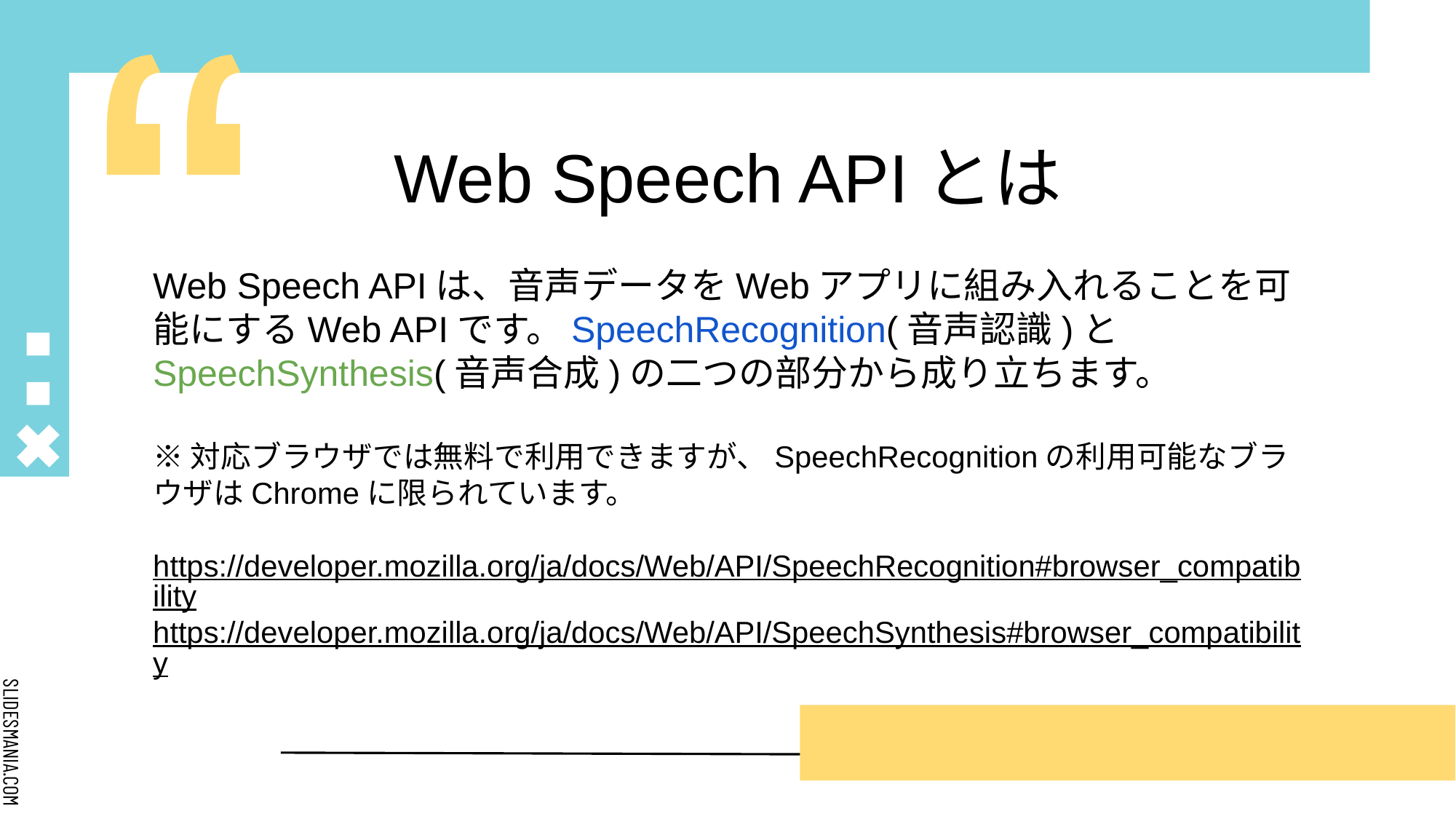

# Web Speech APIとは
Web Speech APIは、音声データをWebアプリに組み入れることを可能にするWeb APIです。SpeechRecognition(音声認識)とSpeechSynthesis(音声合成)の二つの部分から成り立ちます。

※対応ブラウザでは無料で利用できますが、SpeechRecognitionの利用可能なブラウザはChromeに限られています。

https://developer.mozilla.org/ja/docs/Web/API/SpeechRecognition#browser_compatibility
https://developer.mozilla.org/ja/docs/Web/API/SpeechSynthesis#browser_compatibility